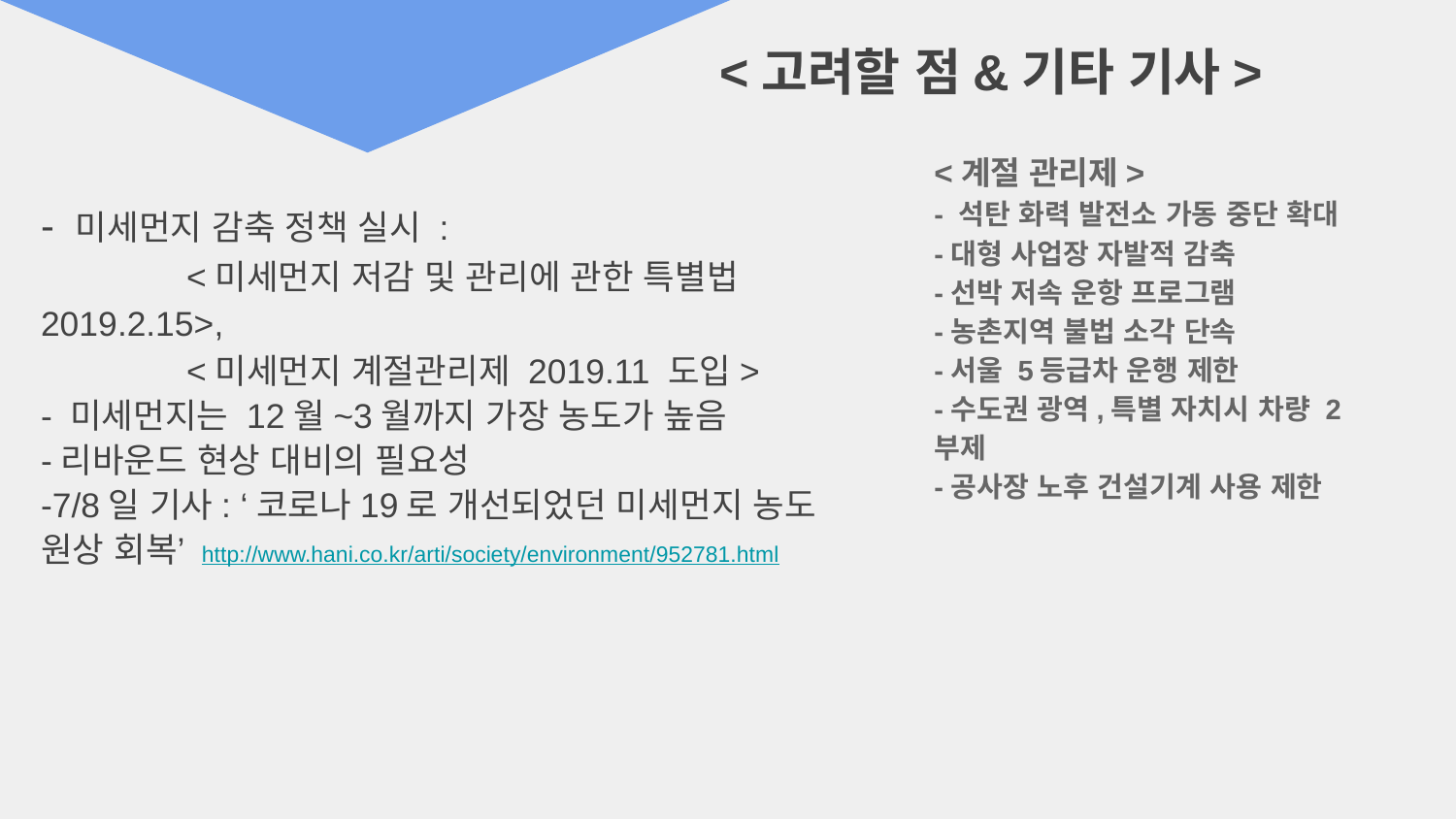

<고려할 점&기타 기사>
<계절 관리제>
- 석탄 화력 발전소 가동 중단 확대
-대형 사업장 자발적 감축
-선박 저속 운항 프로그램
-농촌지역 불법 소각 단속
-서울 5등급차 운행 제한
-수도권 광역,특별 자치시 차량 2부제
-공사장 노후 건설기계 사용 제한
- 미세먼지 감축 정책 실시 :
    	<미세먼지 저감 및 관리에 관한 특별법 2019.2.15>,
    	<미세먼지 계절관리제 2019.11 도입>
- 미세먼지는 12월~3월까지 가장 농도가 높음
-리바운드 현상 대비의 필요성
-7/8일 기사: ‘코로나19로 개선되었던 미세먼지 농도
원상 회복’ http://www.hani.co.kr/arti/society/environment/952781.html